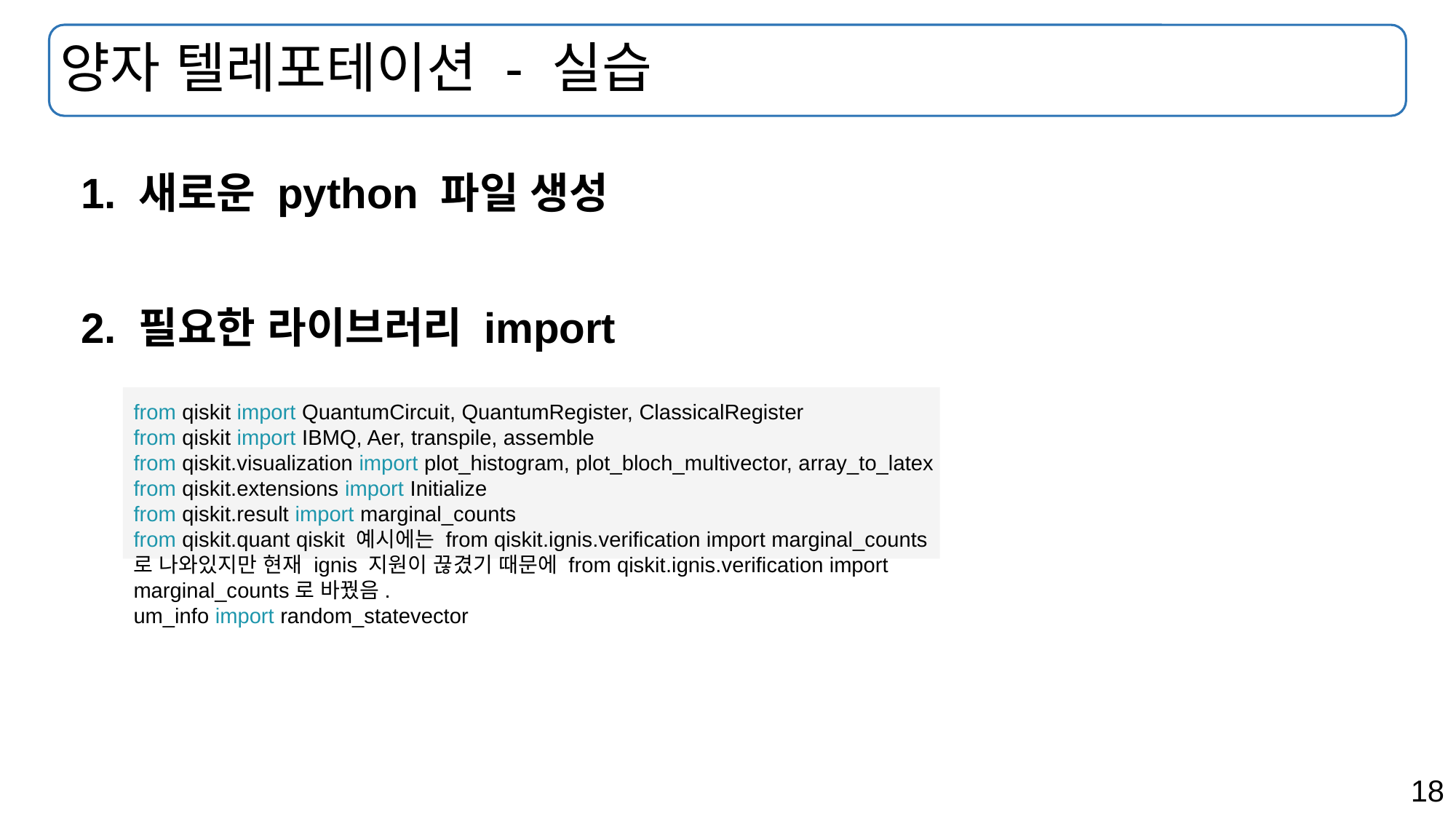

# 양자 텔레포테이션 - 실습
1. 새로운 python 파일 생성
2. 필요한 라이브러리 import

from qiskit import QuantumCircuit, QuantumRegister, ClassicalRegister
from qiskit import IBMQ, Aer, transpile, assemble
from qiskit.visualization import plot_histogram, plot_bloch_multivector, array_to_latex
from qiskit.extensions import Initialize
from qiskit.result import marginal_counts
from qiskit.quant qiskit 예시에는 from qiskit.ignis.verification import marginal_counts 로 나와있지만 현재 ignis 지원이 끊겼기 때문에 from qiskit.ignis.verification import marginal_counts로 바꿨음.
um_info import random_statevector